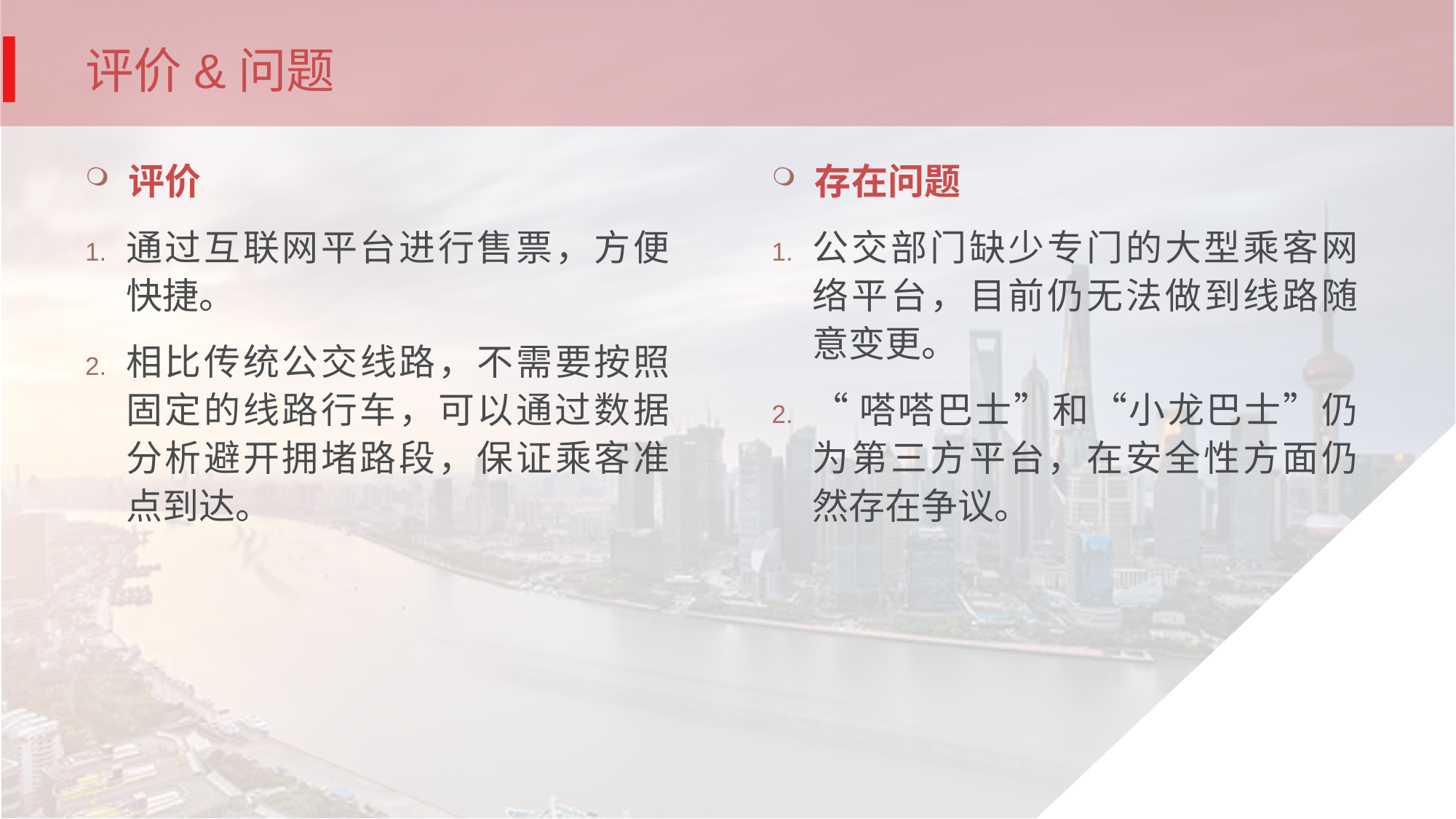

# 评价&问题
评价
通过互联网平台进行售票，方便快捷。
相比传统公交线路，不需要按照固定的线路行车，可以通过数据分析避开拥堵路段，保证乘客准点到达。

存在问题
公交部门缺少专门的大型乘客网络平台，目前仍无法做到线路随意变更。
“嗒嗒巴士”和“小龙巴士”仍为第三方平台，在安全性方面仍然存在争议。